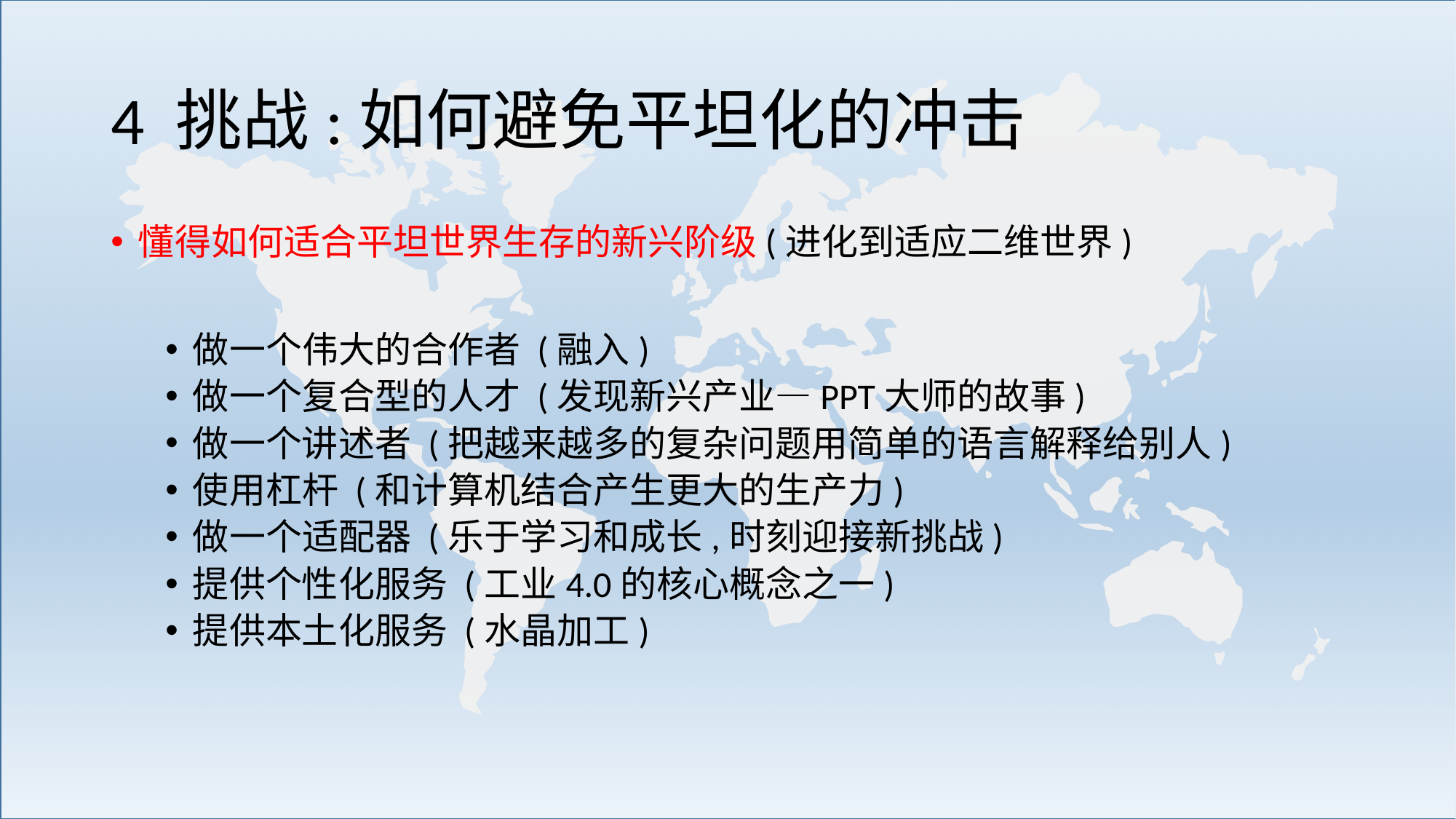

# 4 挑战:如何避免平坦化的冲击
懂得如何适合平坦世界生存的新兴阶级(进化到适应二维世界)

做一个伟大的合作者 (融入)
做一个复合型的人才 (发现新兴产业—PPT大师的故事)
做一个讲述者 (把越来越多的复杂问题用简单的语言解释给别人)
使用杠杆 (和计算机结合产生更大的生产力)
做一个适配器 (乐于学习和成长,时刻迎接新挑战)
提供个性化服务 (工业4.0的核心概念之一)
提供本土化服务 (水晶加工)